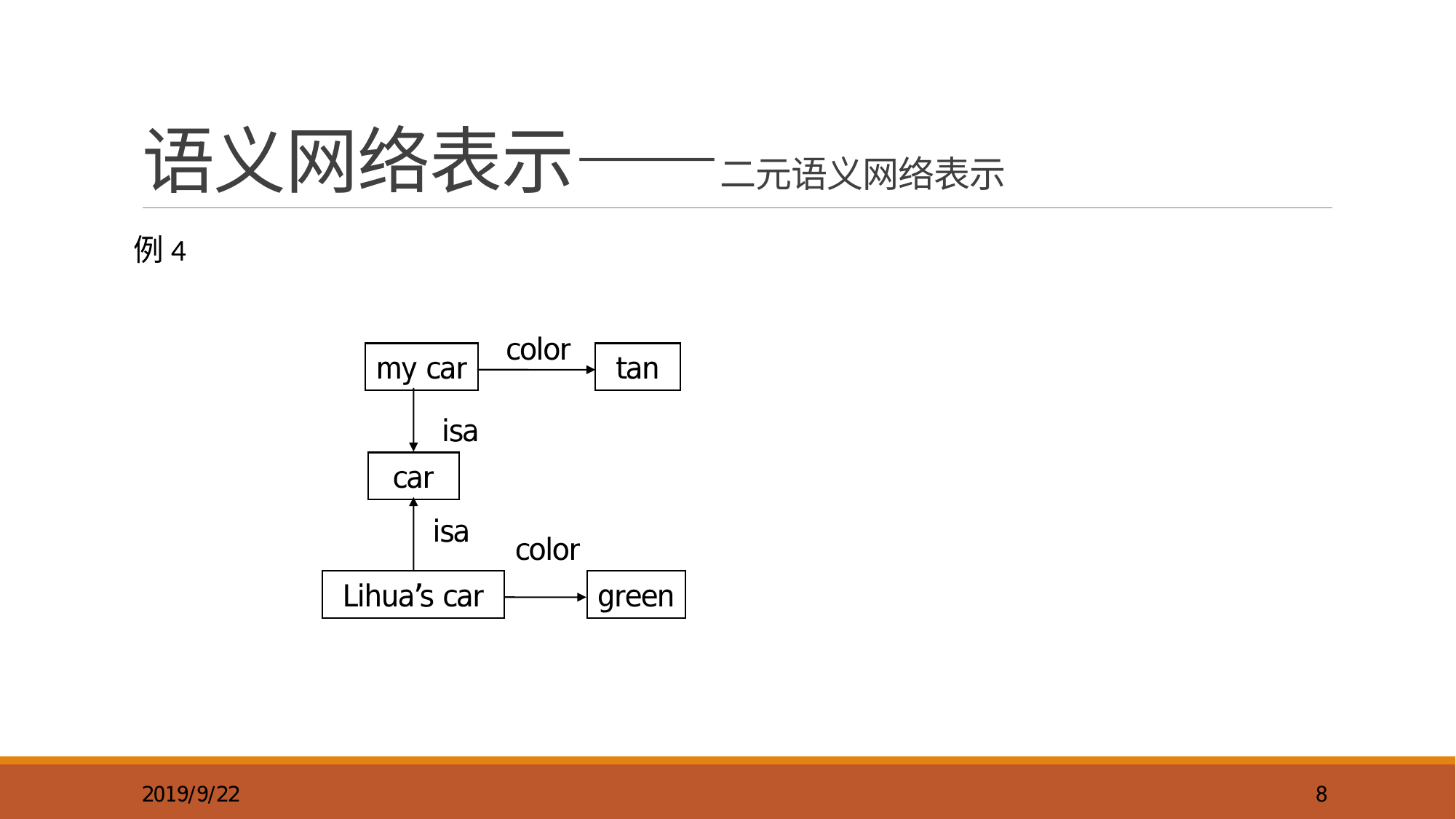

8
# 语义网络表示——二元语义网络表示
例4

color
my car
tan

isa
car

isa
color
Lihua’s car
green

2019/9/22